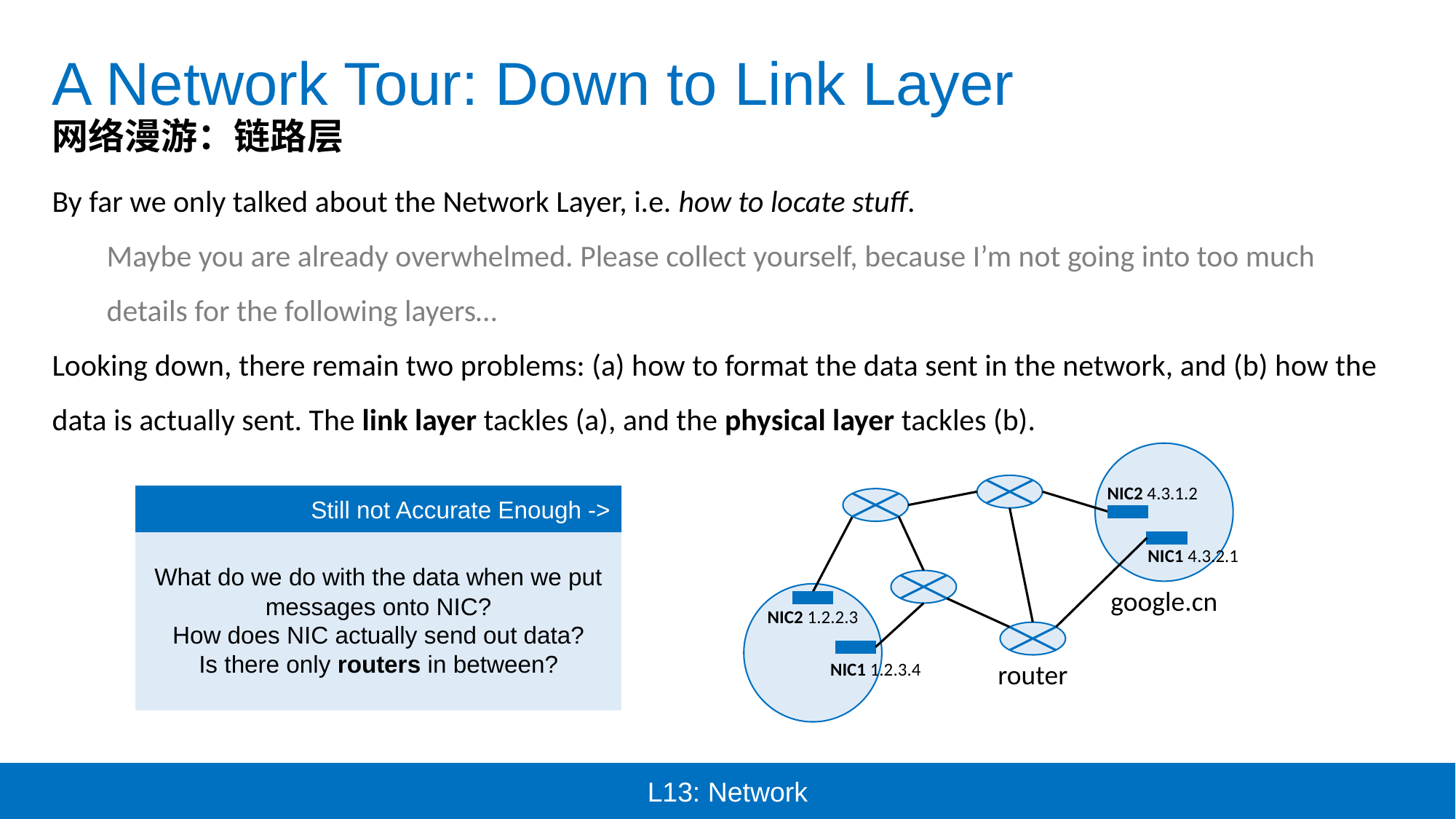

A Network Tour: Down to Link Layer
网络漫游：链路层
By far we only talked about the Network Layer, i.e. how to locate stuff.
Maybe you are already overwhelmed. Please collect yourself, because I’m not going into too much details for the following layers…
Looking down, there remain two problems: (a) how to format the data sent in the network, and (b) how the data is actually sent. The link layer tackles (a), and the physical layer tackles (b).

NIC2 4.3.1.2
Still not Accurate Enough ->

What do we do with the data when we put messages onto NIC?
How does NIC actually send out data?
Is there only routers in between?

NIC1 4.3.2.1

google.cn

NIC2 1.2.2.3

router
NIC1 1.2.3.4
L13: Network
17